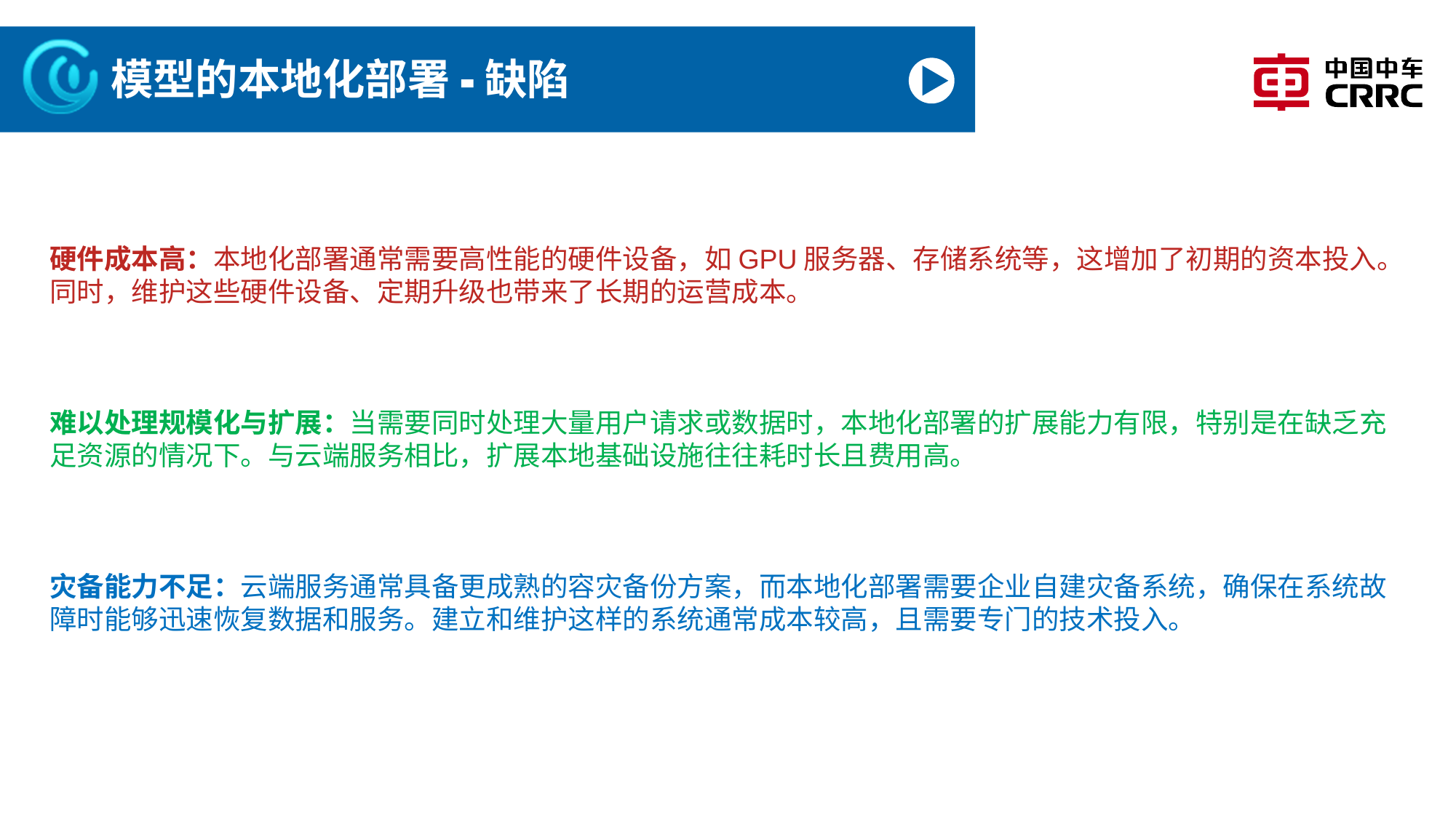

# 模型的本地化部署-缺陷
硬件成本高：本地化部署通常需要高性能的硬件设备，如GPU服务器、存储系统等，这增加了初期的资本投入。同时，维护这些硬件设备、定期升级也带来了长期的运营成本。

难以处理规模化与扩展：当需要同时处理大量用户请求或数据时，本地化部署的扩展能力有限，特别是在缺乏充足资源的情况下。与云端服务相比，扩展本地基础设施往往耗时长且费用高。

灾备能力不足：云端服务通常具备更成熟的容灾备份方案，而本地化部署需要企业自建灾备系统，确保在系统故障时能够迅速恢复数据和服务。建立和维护这样的系统通常成本较高，且需要专门的技术投入。

76